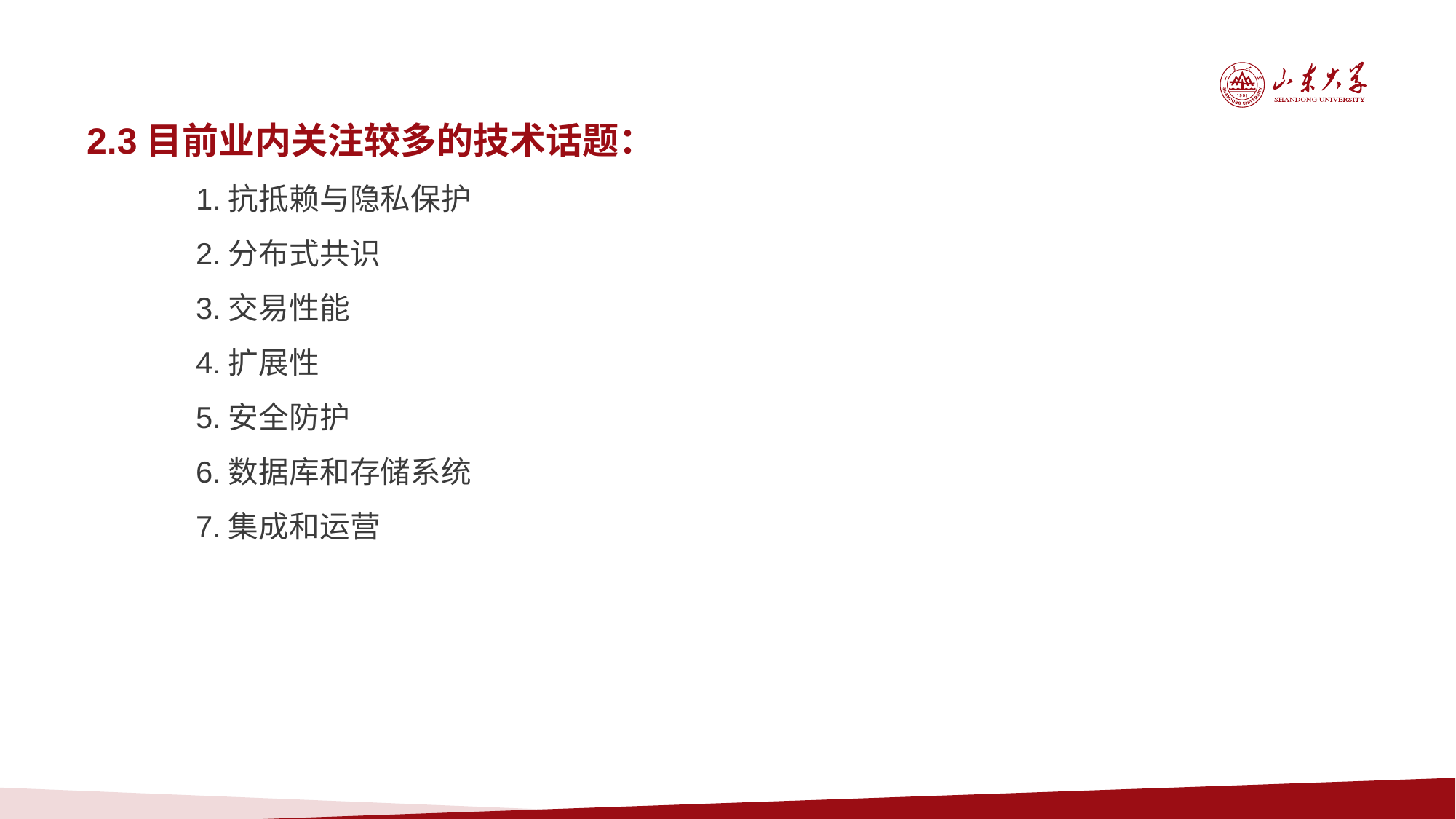

2.3目前业内关注较多的技术话题：
1.抗抵赖与隐私保护
2.分布式共识
3.交易性能
4.扩展性
5.安全防护
6.数据库和存储系统
7.集成和运营